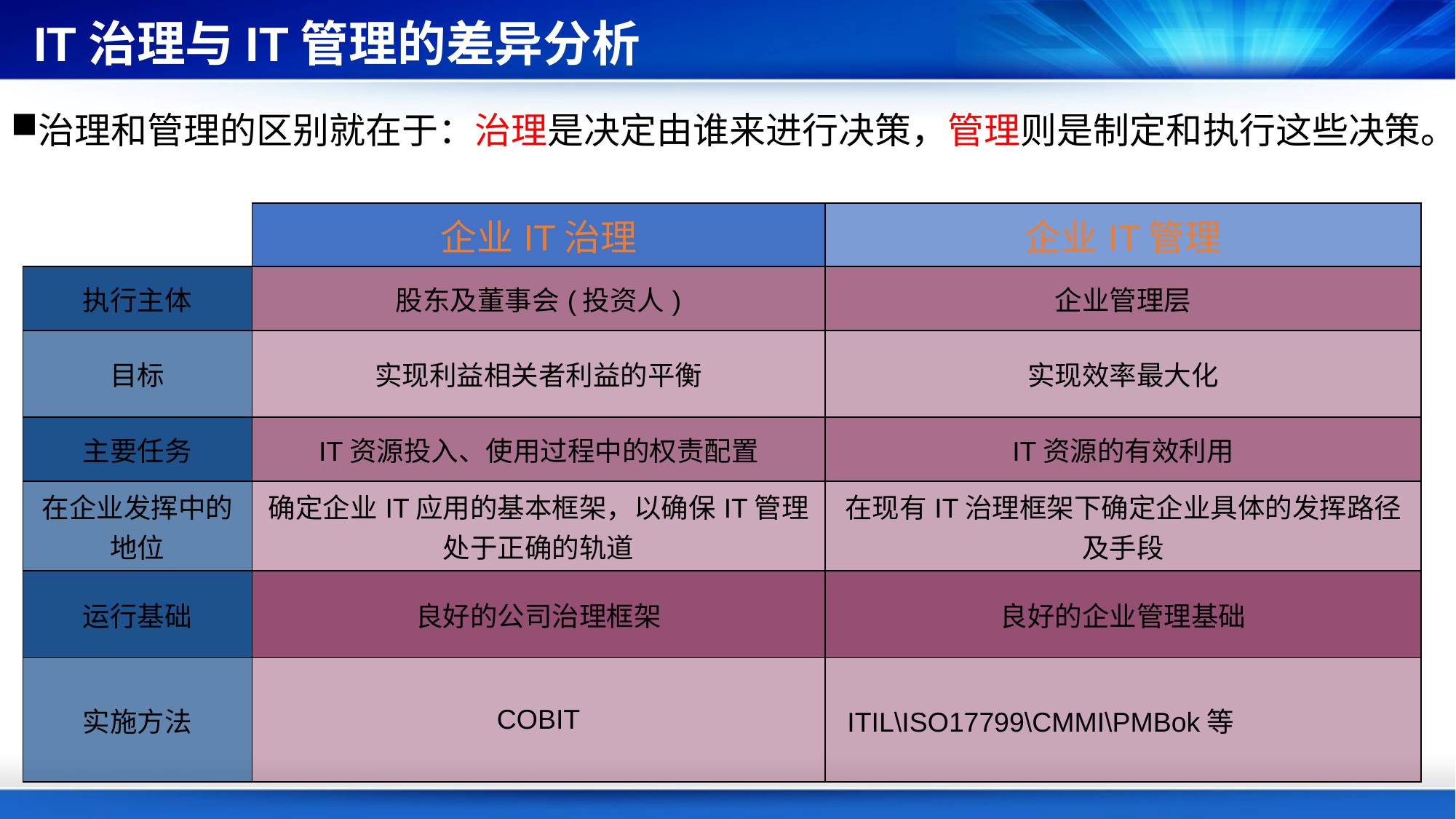

IT治理与IT管理的差异分析
治理和管理的区别就在于：治理是决定由谁来进行决策，管理则是制定和执行这些决策。
|  | 企业IT治理 | 企业IT管理 |
| --- | --- | --- |
| 执行主体 | 股东及董事会(投资人) | 企业管理层 |
| 目标 | 实现利益相关者利益的平衡 | 实现效率最大化 |
| 主要任务 | IT资源投入、使用过程中的权责配置 | IT资源的有效利用 |
| 在企业发挥中的地位 | 确定企业IT应用的基本框架，以确保IT管理处于正确的轨道 | 在现有IT治理框架下确定企业具体的发挥路径及手段 |
| 运行基础 | 良好的公司治理框架 | 良好的企业管理基础 |
| 实施方法 | COBIT | ITIL\ISO17799\CMMI\PMBok等 |